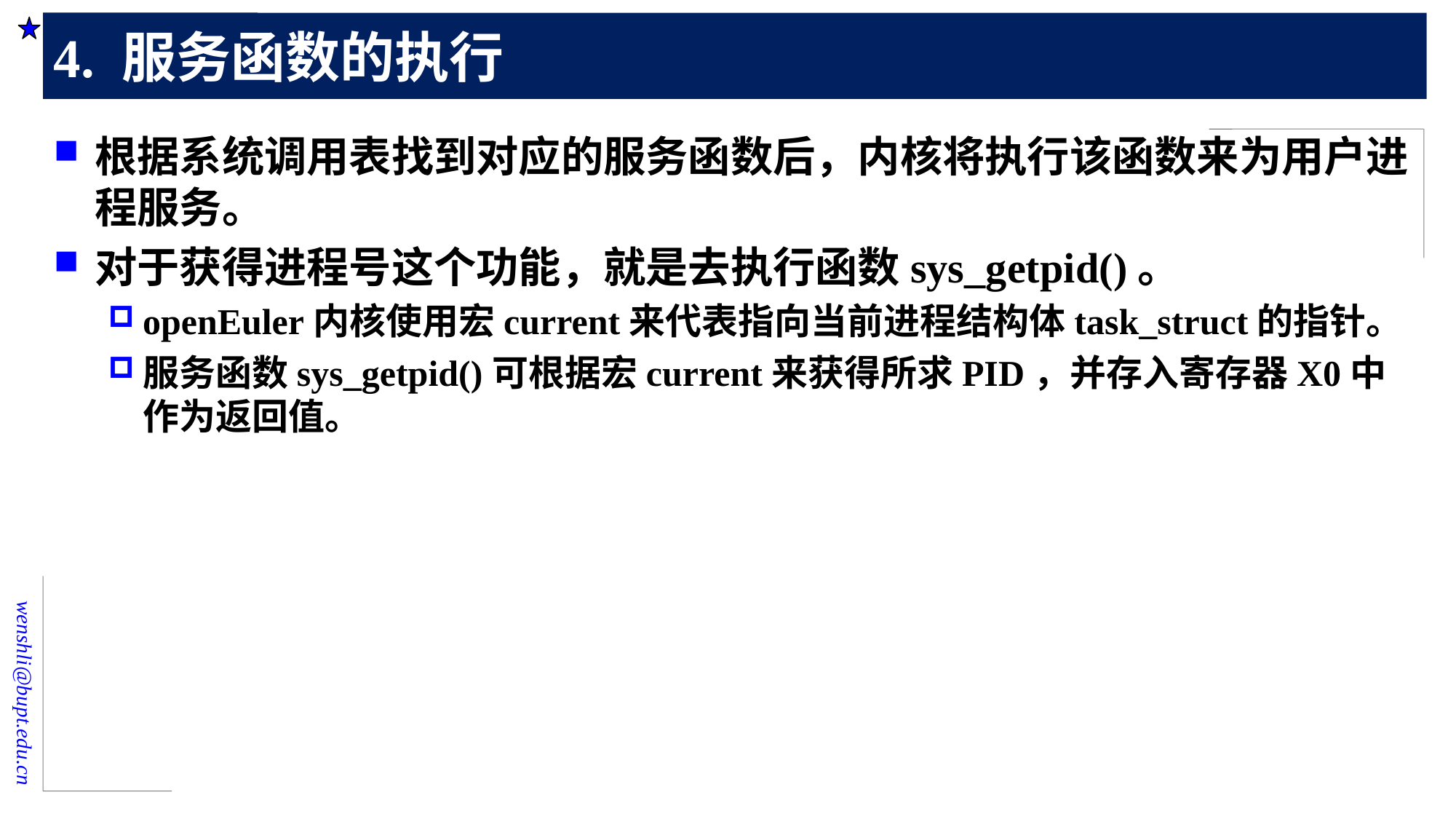

# 4. 服务函数的执行
根据系统调用表找到对应的服务函数后，内核将执行该函数来为用户进程服务。
对于获得进程号这个功能，就是去执行函数sys_getpid()。
openEuler内核使用宏current来代表指向当前进程结构体task_struct的指针。
服务函数sys_getpid()可根据宏current来获得所求PID，并存入寄存器X0中作为返回值。
101